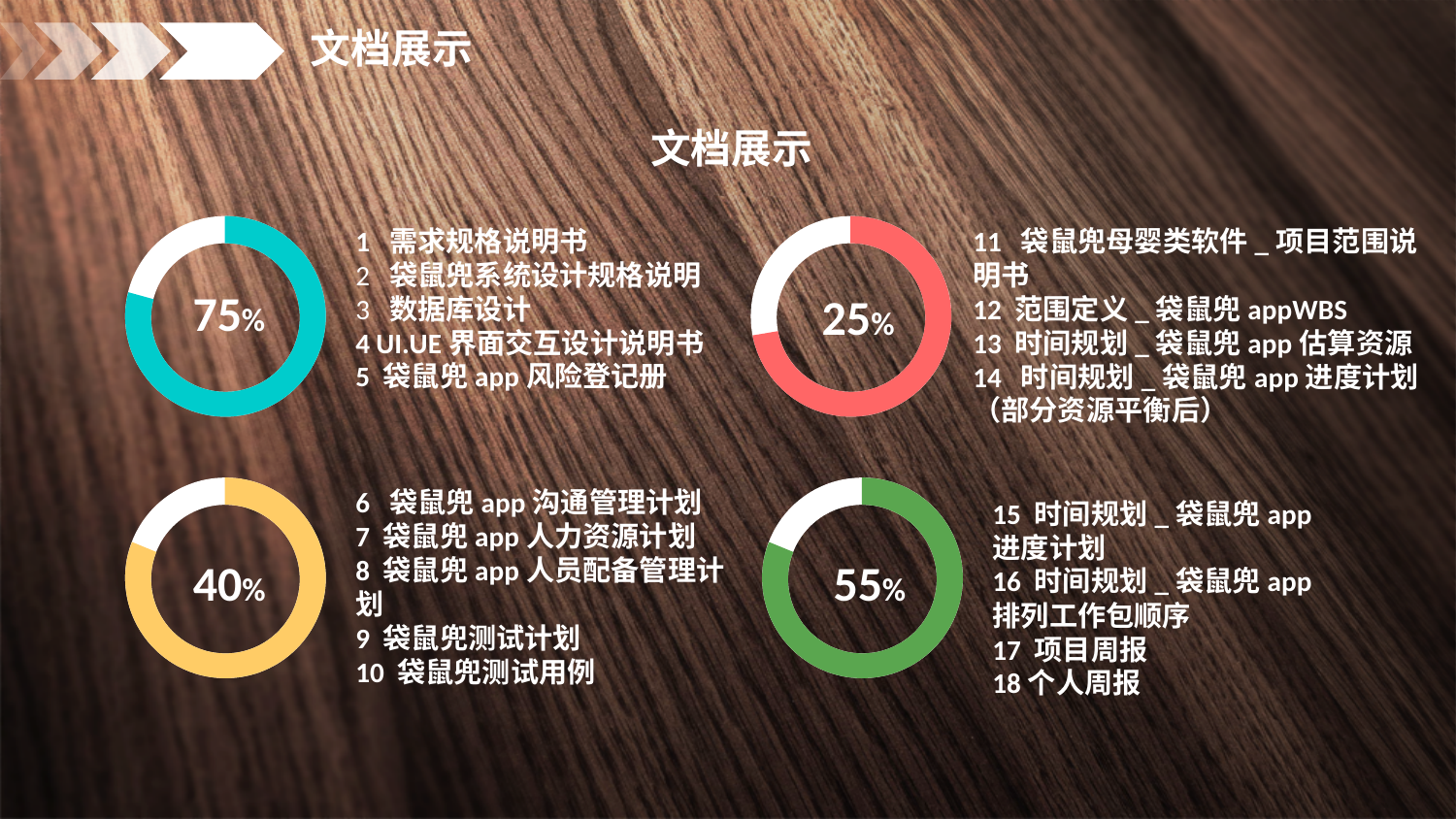

文档展示

文档展示

75%

25%
1  需求规格说明书
2  袋鼠兜系统设计规格说明
3  数据库设计
4 UI.UE界面交互设计说明书
5 袋鼠兜app风险登记册
11  袋鼠兜母婴类软件_项目范围说明书
12 范围定义_袋鼠兜appWBS
13 时间规划_袋鼠兜app估算资源
14  时间规划_袋鼠兜app进度计划（部分资源平衡后）

6  袋鼠兜app沟通管理计划
7 袋鼠兜app人力资源计划
8 袋鼠兜app人员配备管理计划
9 袋鼠兜测试计划
10 袋鼠兜测试用例

40%

55%
15 时间规划_袋鼠兜app进度计划
16 时间规划_袋鼠兜app排列工作包顺序
17 项目周报
18个人周报